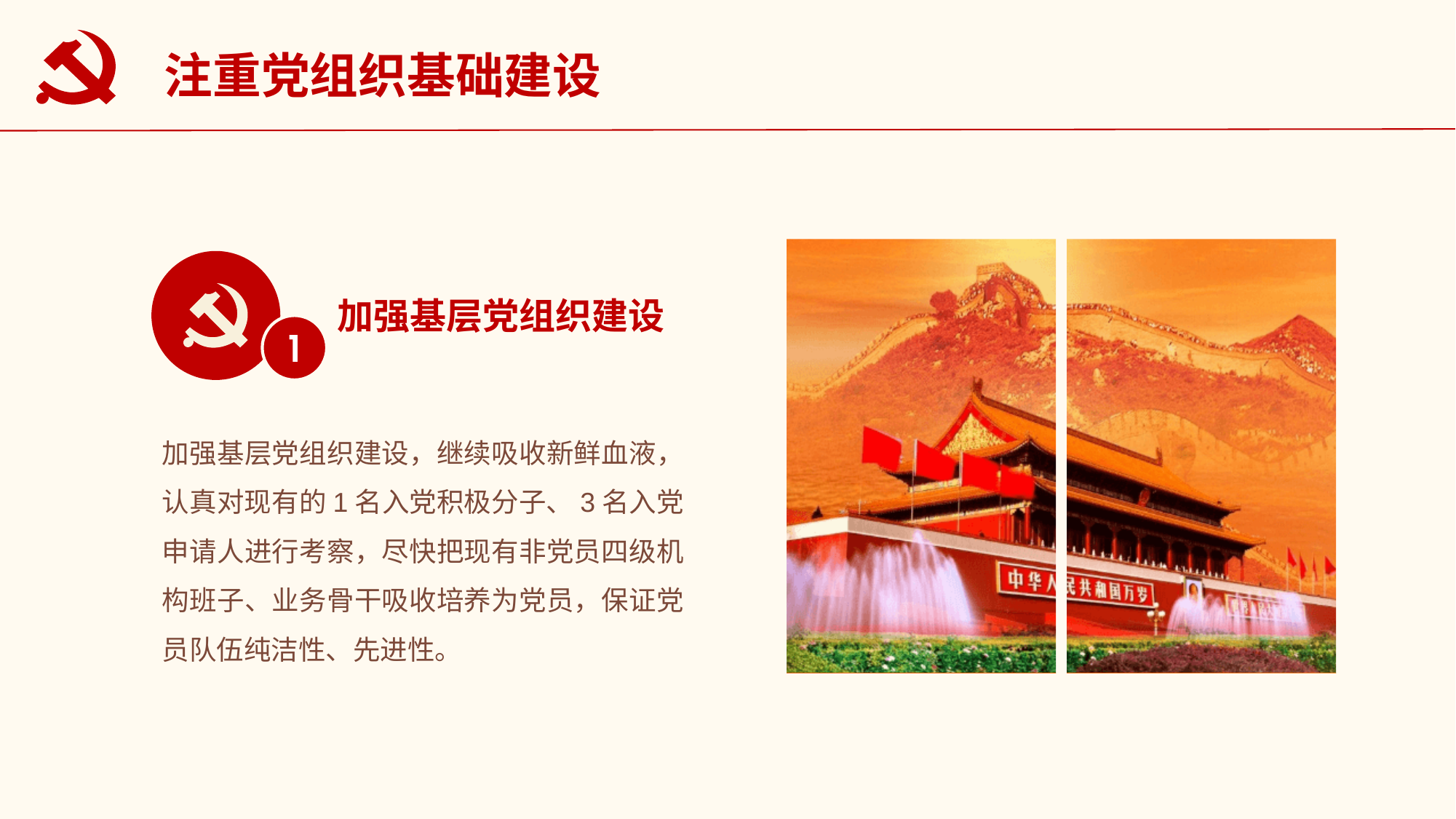

注重党组织基础建设

加强基层党组织建设
1
加强基层党组织建设，继续吸收新鲜血液，认真对现有的1名入党积极分子、3名入党申请人进行考察，尽快把现有非党员四级机构班子、业务骨干吸收培养为党员，保证党员队伍纯洁性、先进性。